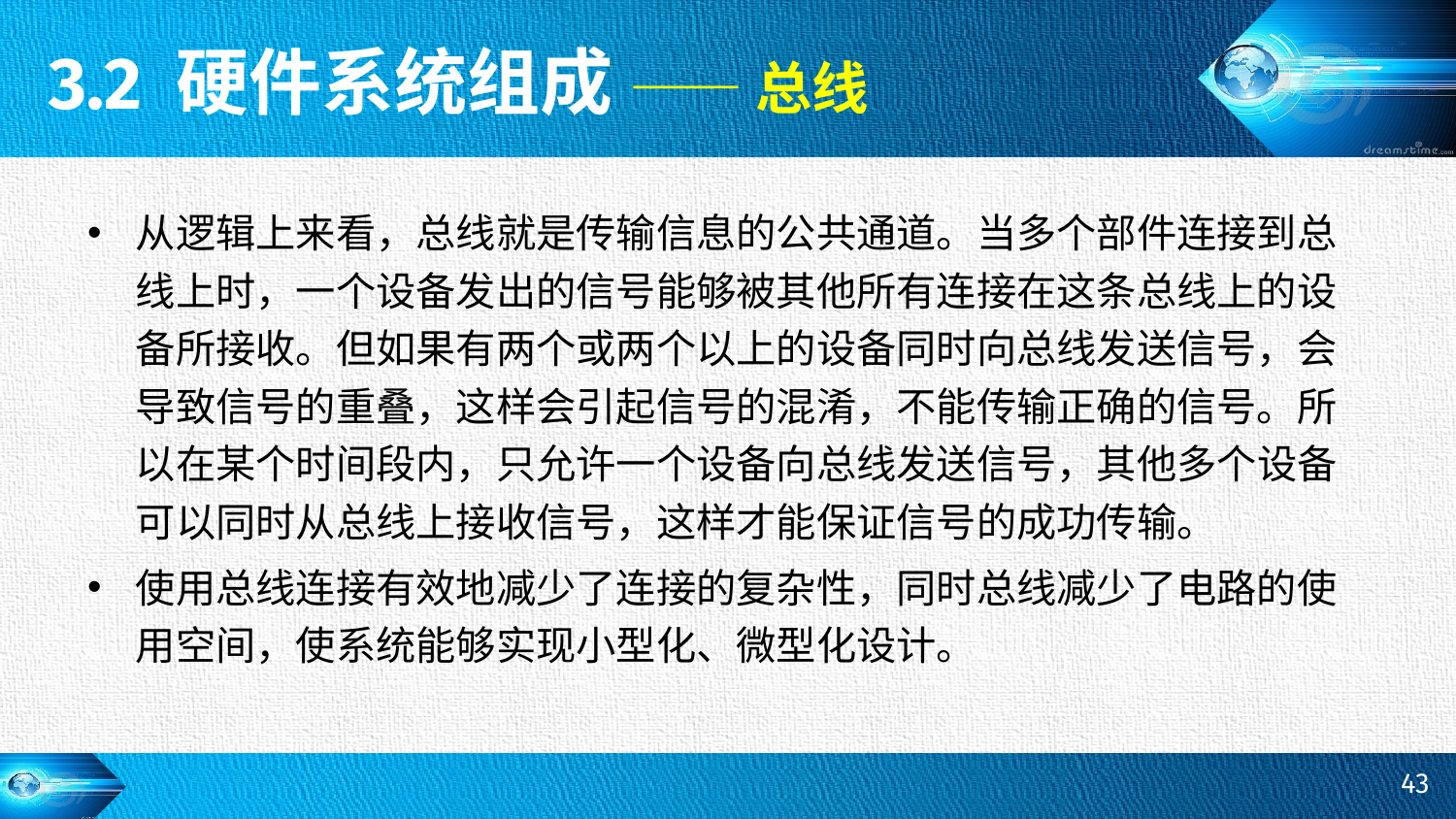

3.2 硬件系统组成 —— 总线
从逻辑上来看，总线就是传输信息的公共通道。当多个部件连接到总线上时，一个设备发出的信号能够被其他所有连接在这条总线上的设备所接收。但如果有两个或两个以上的设备同时向总线发送信号，会导致信号的重叠，这样会引起信号的混淆，不能传输正确的信号。所以在某个时间段内，只允许一个设备向总线发送信号，其他多个设备可以同时从总线上接收信号，这样才能保证信号的成功传输。
使用总线连接有效地减少了连接的复杂性，同时总线减少了电路的使用空间，使系统能够实现小型化、微型化设计。

43